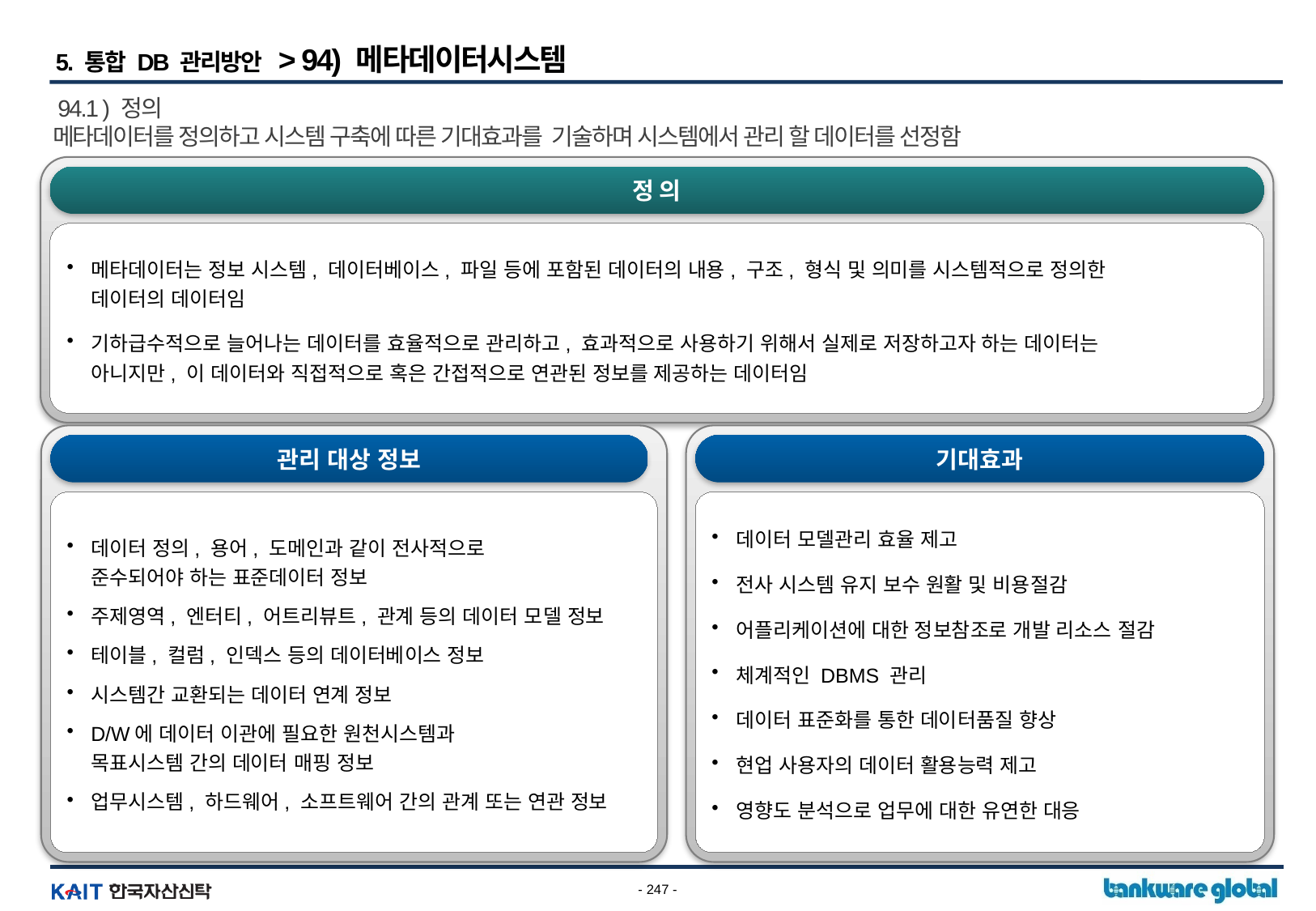

5. 통합 DB 관리방안 > 94) 메타데이터시스템
94.1 ) 정의
메타데이터를 정의하고 시스템 구축에 따른 기대효과를  기술하며 시스템에서 관리 할 데이터를 선정함

정의
메타데이터는 정보 시스템, 데이터베이스, 파일 등에 포함된 데이터의 내용, 구조, 형식 및 의미를 시스템적으로 정의한
데이터의 데이터임
기하급수적으로 늘어나는 데이터를 효율적으로 관리하고, 효과적으로 사용하기 위해서 실제로 저장하고자 하는 데이터는
아니지만, 이 데이터와 직접적으로 혹은 간접적으로 연관된 정보를 제공하는 데이터임

관리 대상 정보
기대효과
데이터 정의, 용어, 도메인과 같이 전사적으로
준수되어야 하는 표준데이터 정보
주제영역, 엔터티, 어트리뷰트, 관계 등의 데이터 모델 정보
테이블, 컬럼, 인덱스 등의 데이터베이스 정보
시스템간 교환되는 데이터 연계 정보
D/W에 데이터 이관에 필요한 원천시스템과
목표시스템 간의 데이터 매핑 정보
업무시스템, 하드웨어, 소프트웨어 간의 관계 또는 연관 정보
데이터 모델관리 효율 제고
전사 시스템 유지 보수 원활 및 비용절감
어플리케이션에 대한 정보참조로 개발 리소스 절감
체계적인 DBMS 관리
데이터 표준화를 통한 데이터품질 향상
현업 사용자의 데이터 활용능력 제고
영향도 분석으로 업무에 대한 유연한 대응